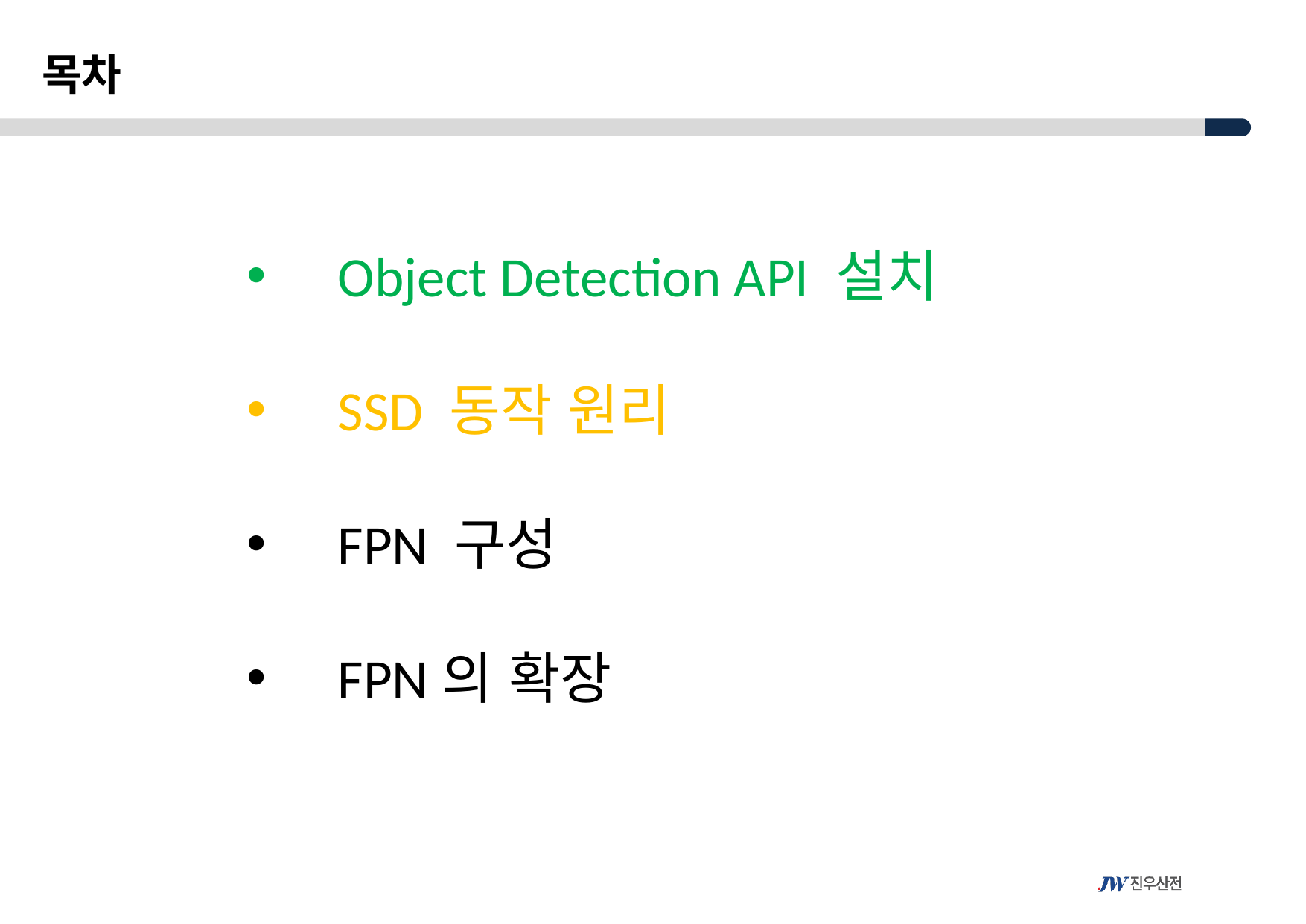

목차
Object Detection API 설치

SSD 동작 원리

FPN 구성

FPN의 확장